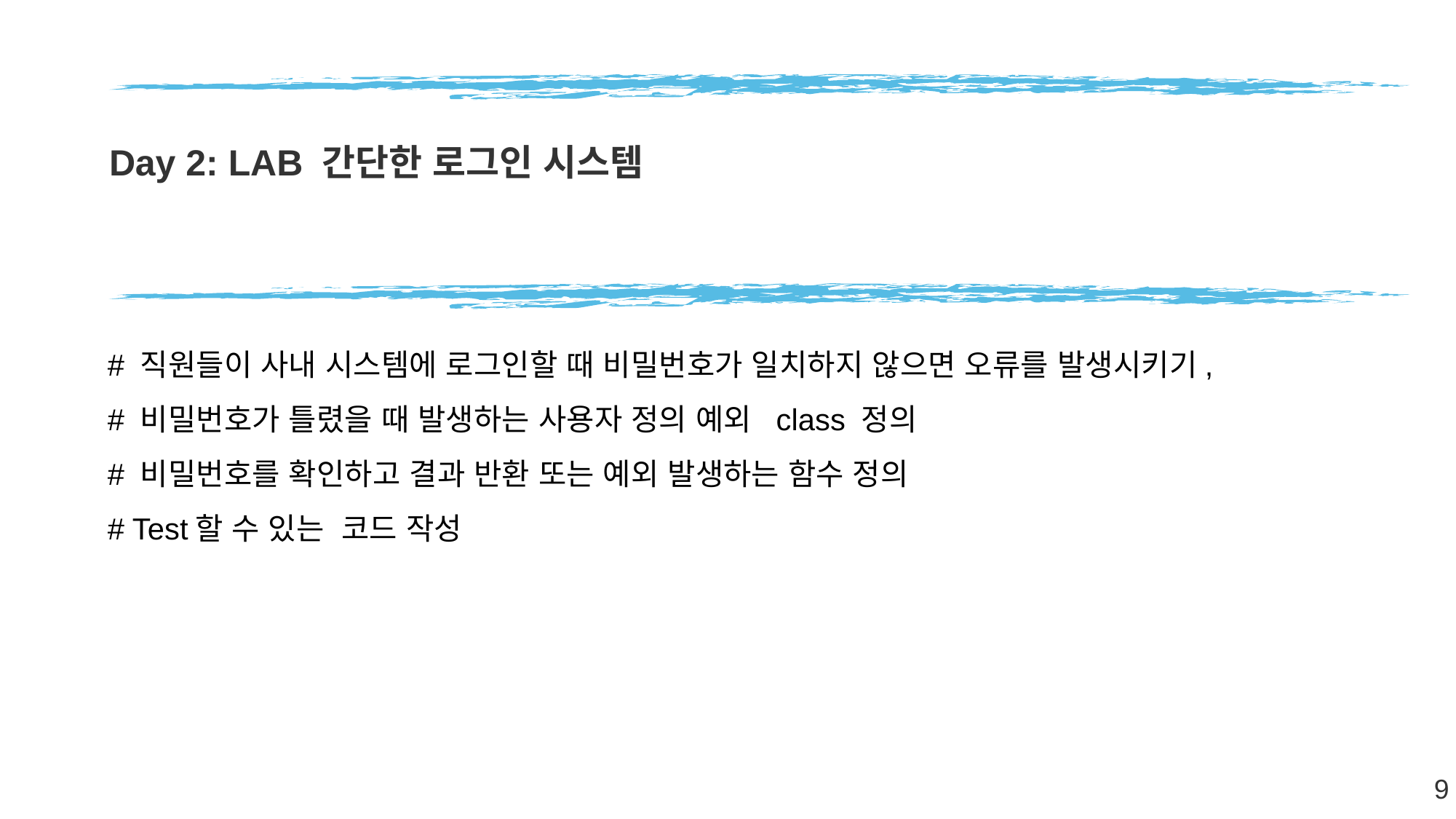

# Day 2: LAB 간단한 로그인 시스템

# 직원들이 사내 시스템에 로그인할 때 비밀번호가 일치하지 않으면 오류를 발생시키기,
# 비밀번호가 틀렸을 때 발생하는 사용자 정의 예외  class 정의
# 비밀번호를 확인하고 결과 반환 또는 예외 발생하는 함수 정의
# Test할 수 있는  코드 작성

9